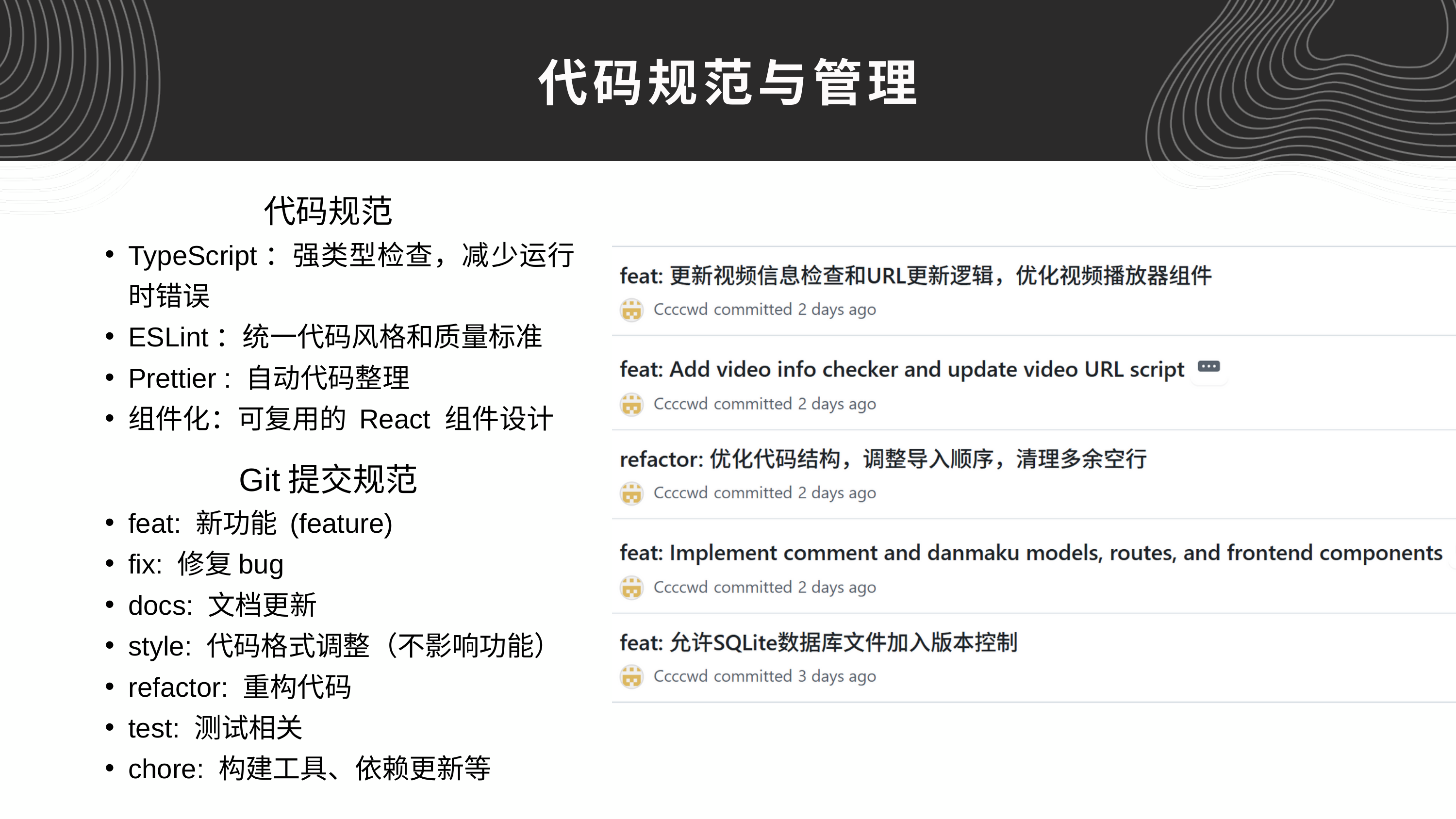

代码规范与管理
代码规范
TypeScript：强类型检查，减​​少运行时错误
ESLint：统一代码风格和质量标准
Prettier : 自动代码整理
组件化：可复用的 React 组件设计

Git提交规范
feat: 新功能 (feature)
fix: 修复bug
docs: 文档更新
style: 代码格式调整（不影响功能）
refactor: 重构代码
test: 测试相关
chore: 构建工具、依赖更新等